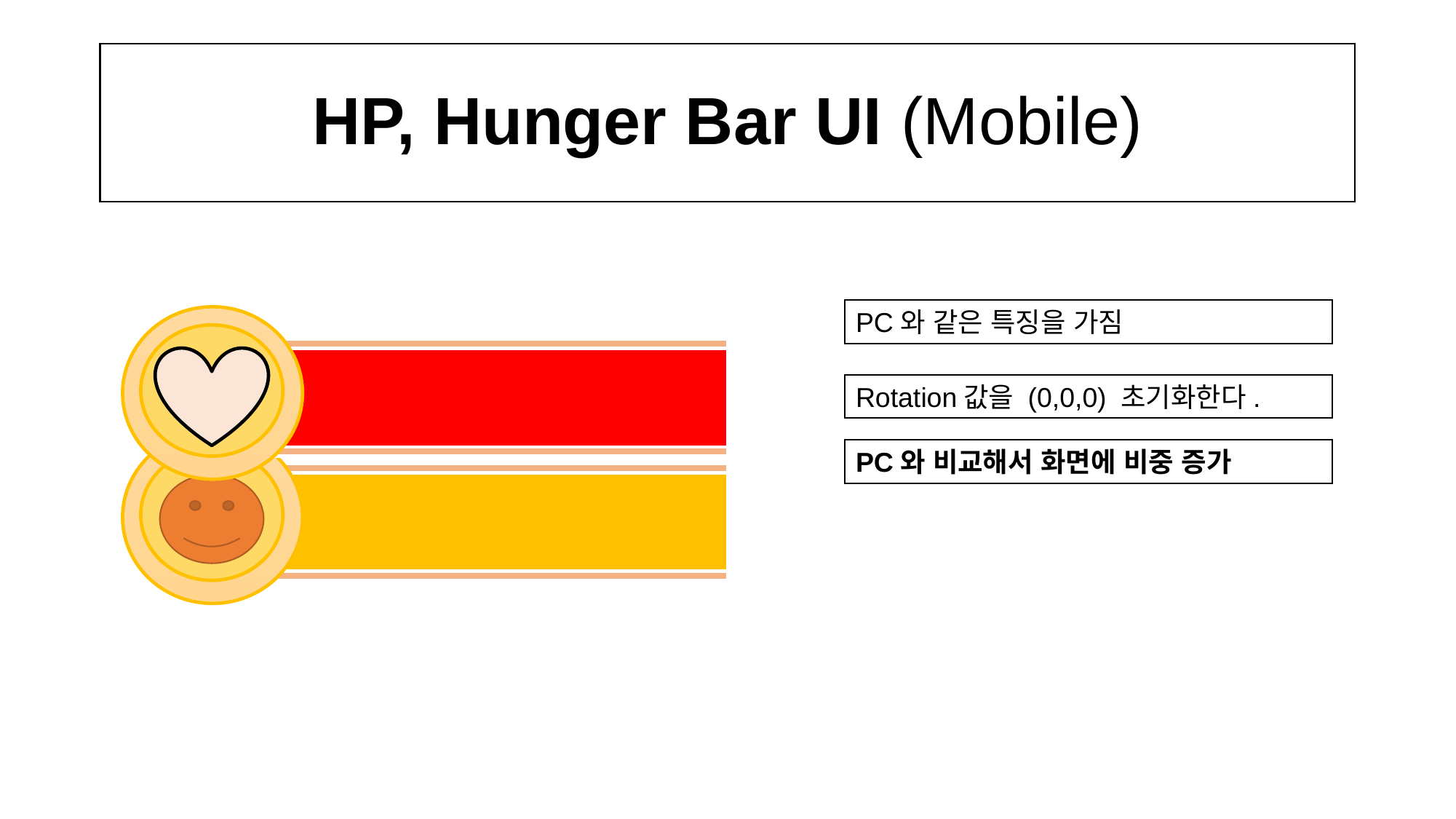

# HP, Hunger Bar UI (Mobile)

PC와 같은 특징을 가짐

Rotation값을 (0,0,0) 초기화한다.

PC와 비교해서 화면에 비중 증가